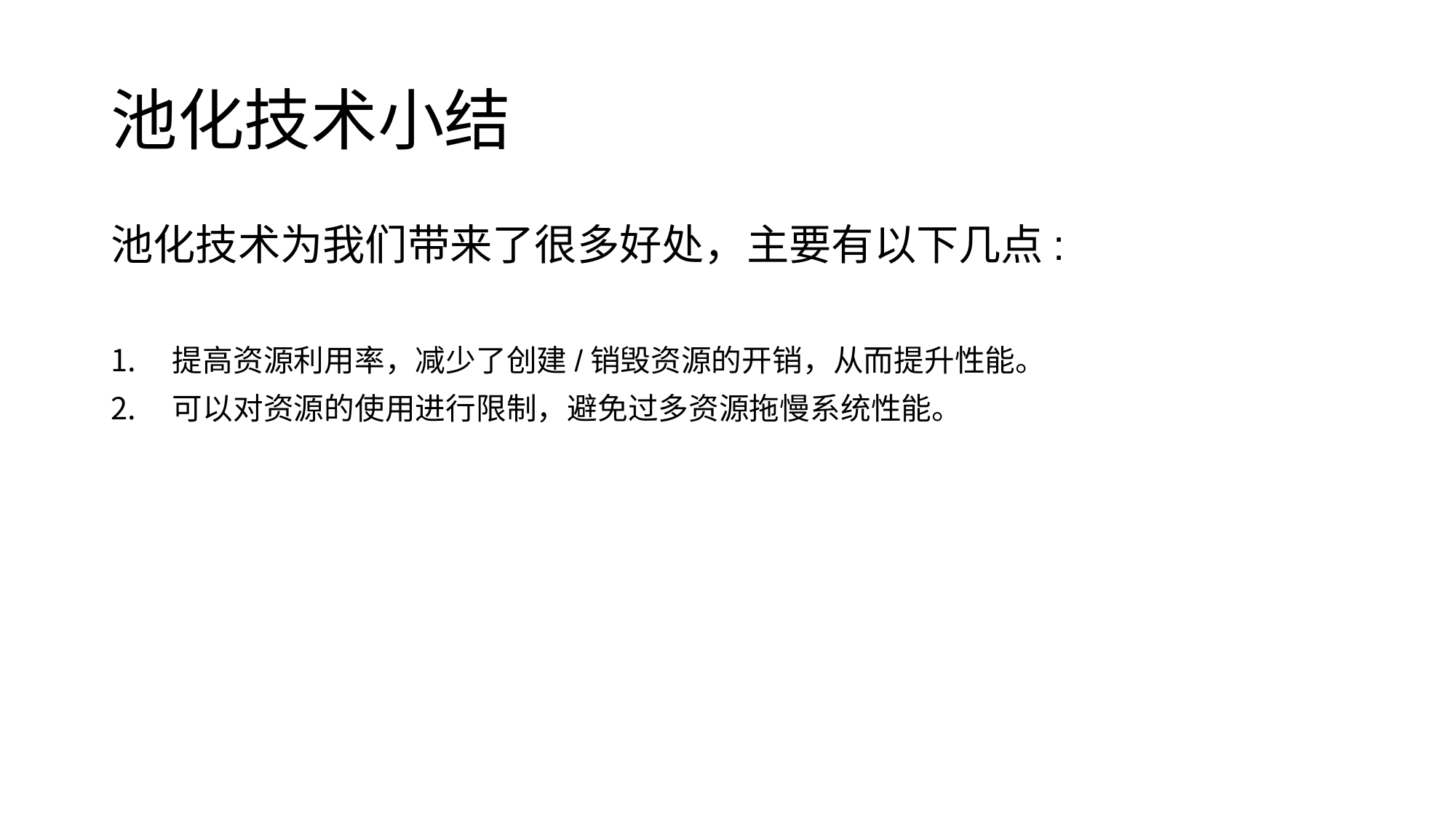

# 池化技术小结
池化技术为我们带来了很多好处，主要有以下几点:

提高资源利用率，减少了创建/销毁资源的开销，从而提升性能。
可以对资源的使用进行限制，避免过多资源拖慢系统性能。